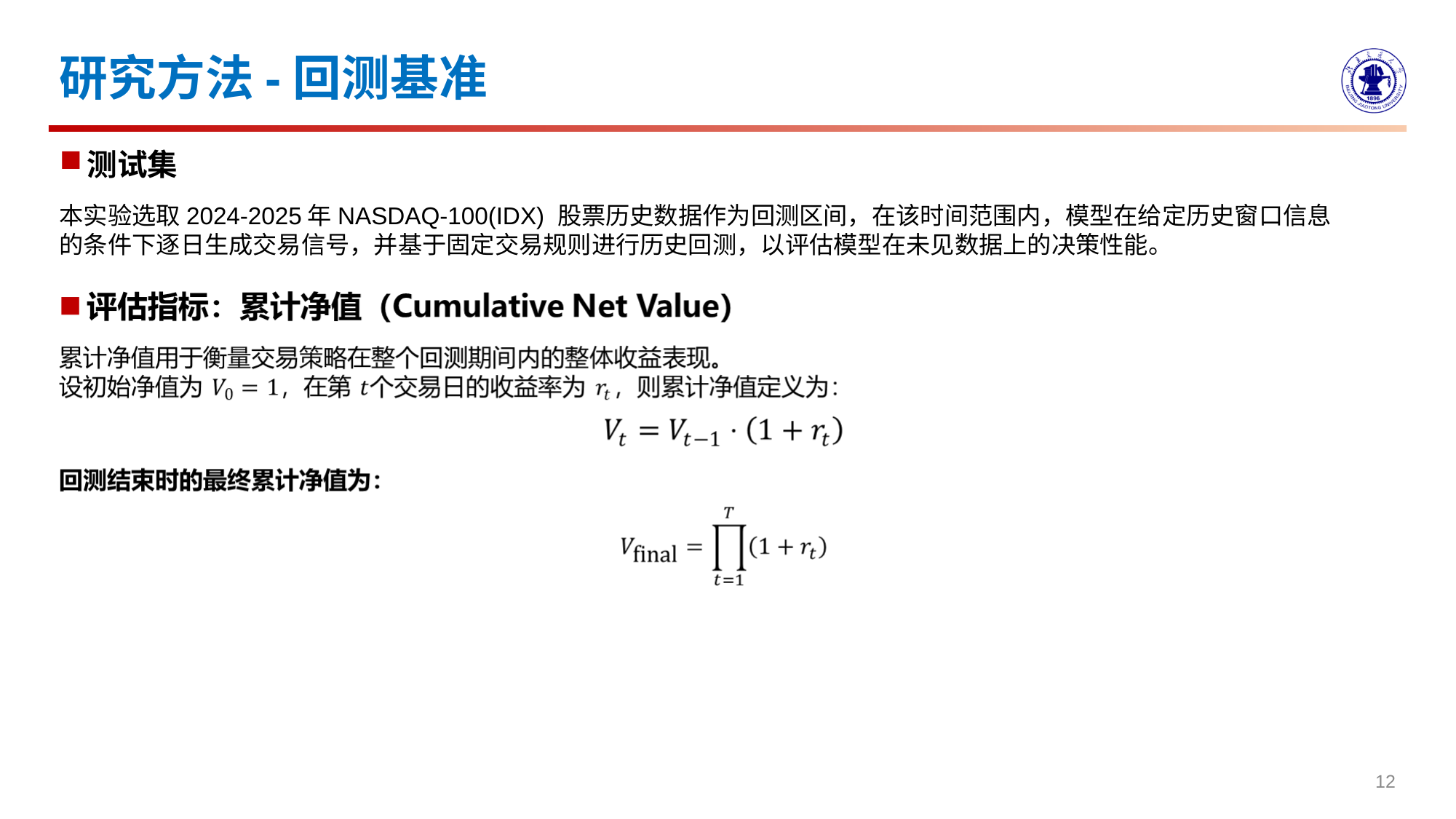

# 研究方法-回测基准
测试集
本实验选取2024-2025年NASDAQ-100(IDX) 股票历史数据作为回测区间，在该时间范围内，模型在给定历史窗口信息的条件下逐日生成交易信号，并基于固定交易规则进行历史回测，以评估模型在未见数据上的决策性能。

12